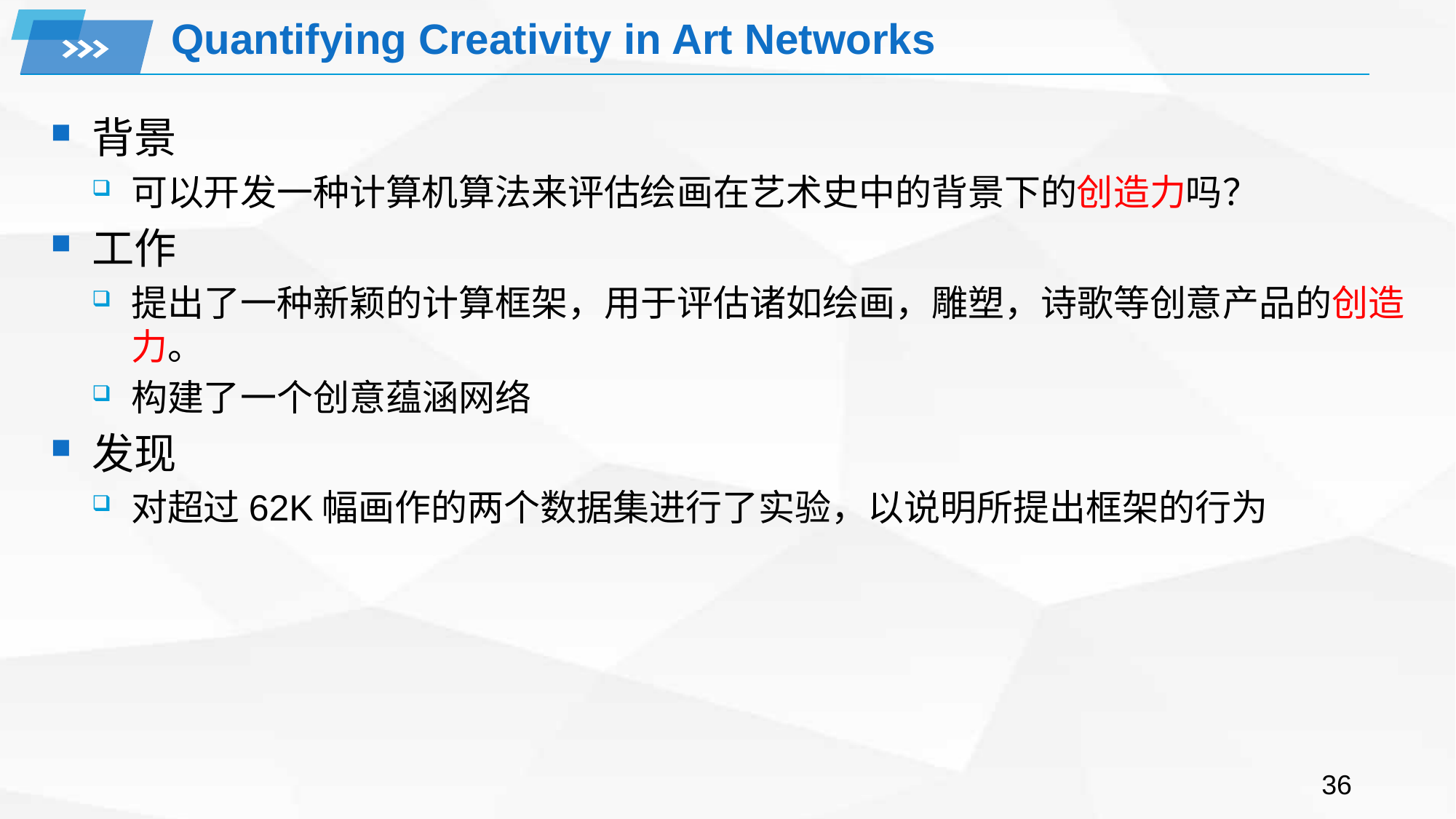

# Quantifying Creativity in Art Networks
背景
可以开发一种计算机算法来评估绘画在艺术史中的背景下的创造力吗？
工作
提出了一种新颖的计算框架，用于评估诸如绘画，雕塑，诗歌等创意产品的创造力。
构建了一个创意蕴涵网络
发现
对超过62K幅画作的两个数据集进行了实验，以说明所提出框架的行为